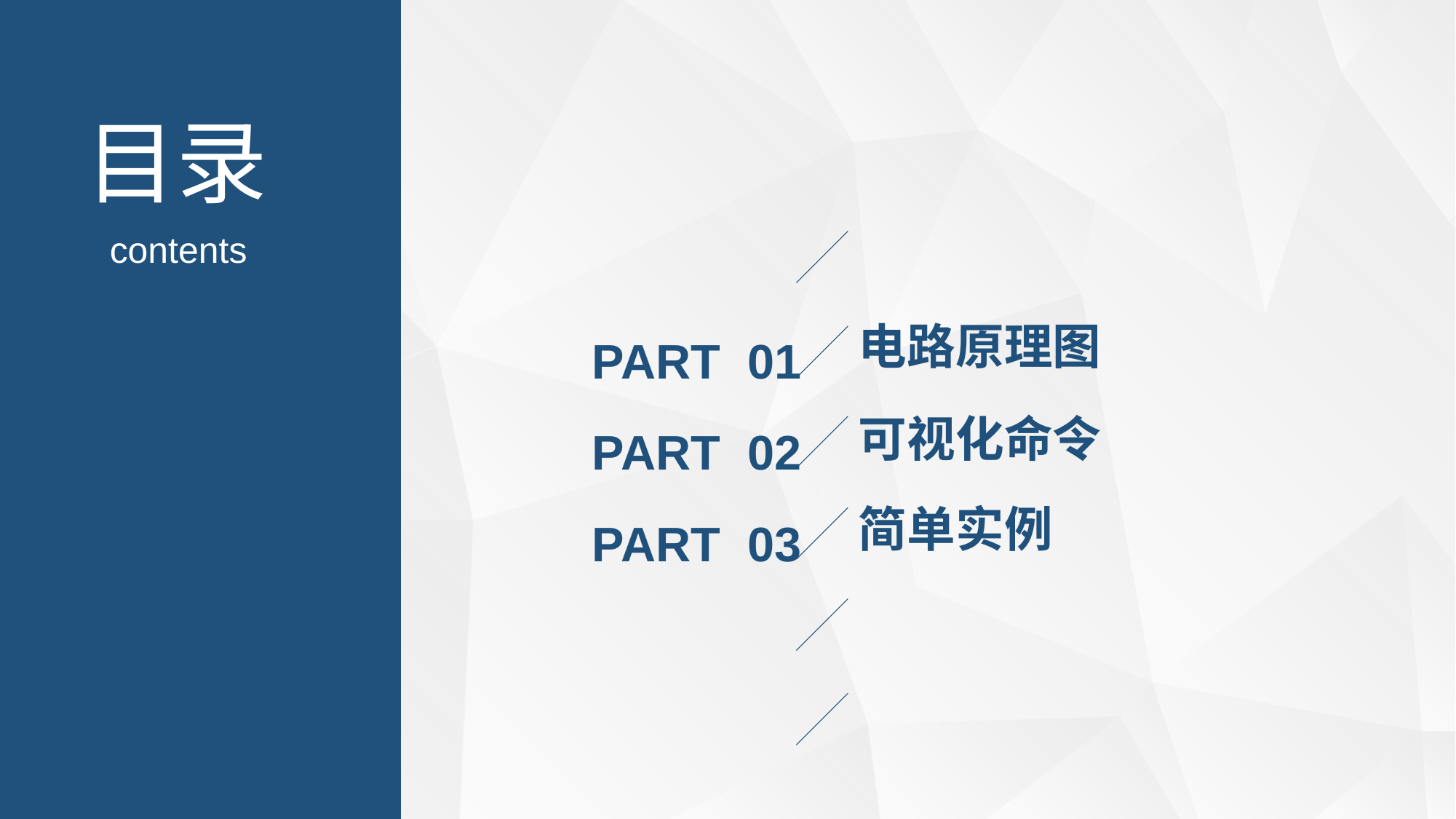

电路原理图
PART  01
可视化命令
PART  02

简单实例
PART  03